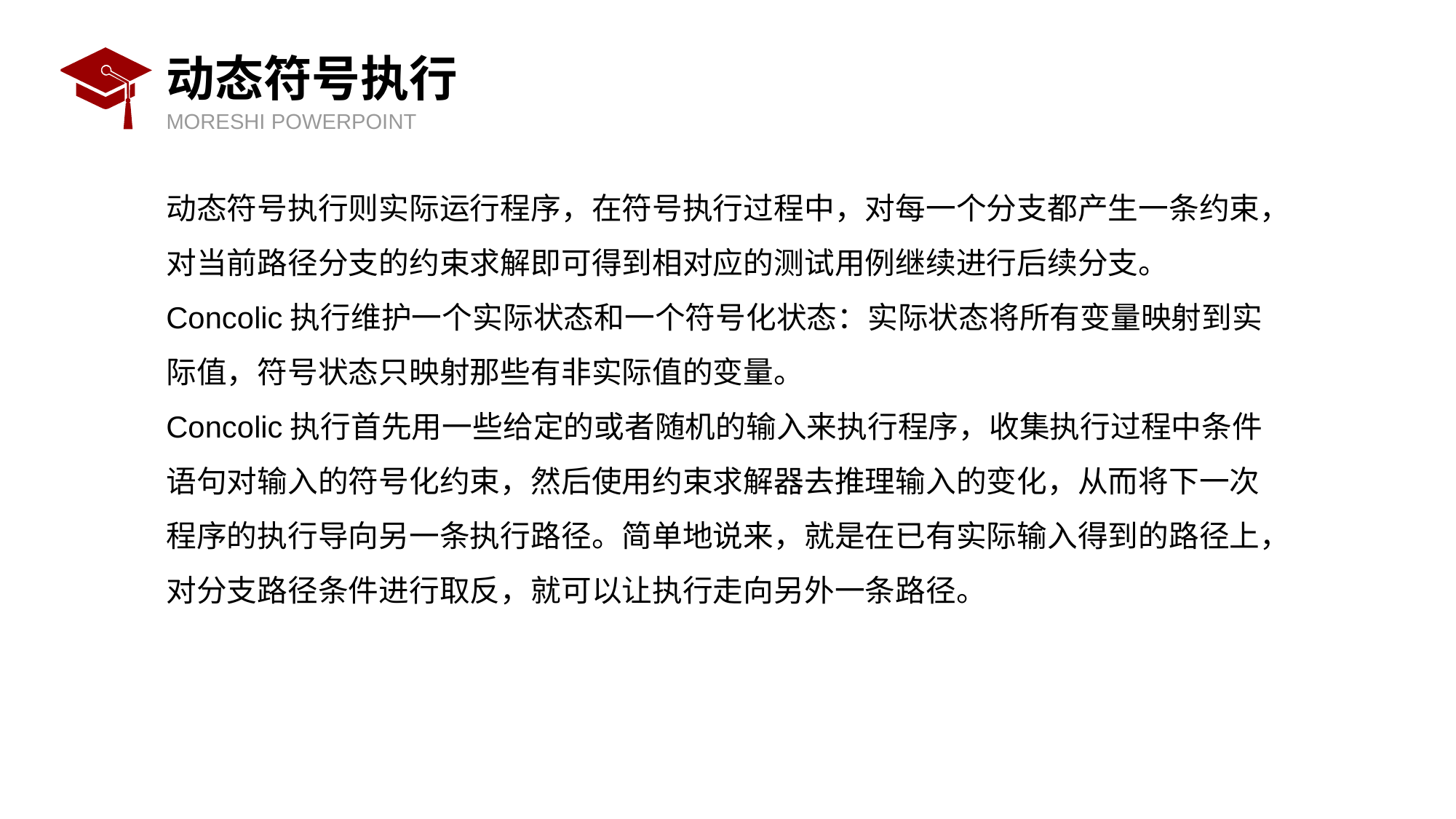

# 动态符号执行
动态符号执行则实际运行程序，在符号执行过程中，对每一个分支都产生一条约束，对当前路径分支的约束求解即可得到相对应的测试用例继续进行后续分支。
Concolic执行维护一个实际状态和一个符号化状态：实际状态将所有变量映射到实际值，符号状态只映射那些有非实际值的变量。
Concolic执行首先用一些给定的或者随机的输入来执行程序，收集执行过程中条件语句对输入的符号化约束，然后使用约束求解器去推理输入的变化，从而将下一次程序的执行导向另一条执行路径。简单地说来，就是在已有实际输入得到的路径上，对分支路径条件进行取反，就可以让执行走向另外一条路径。